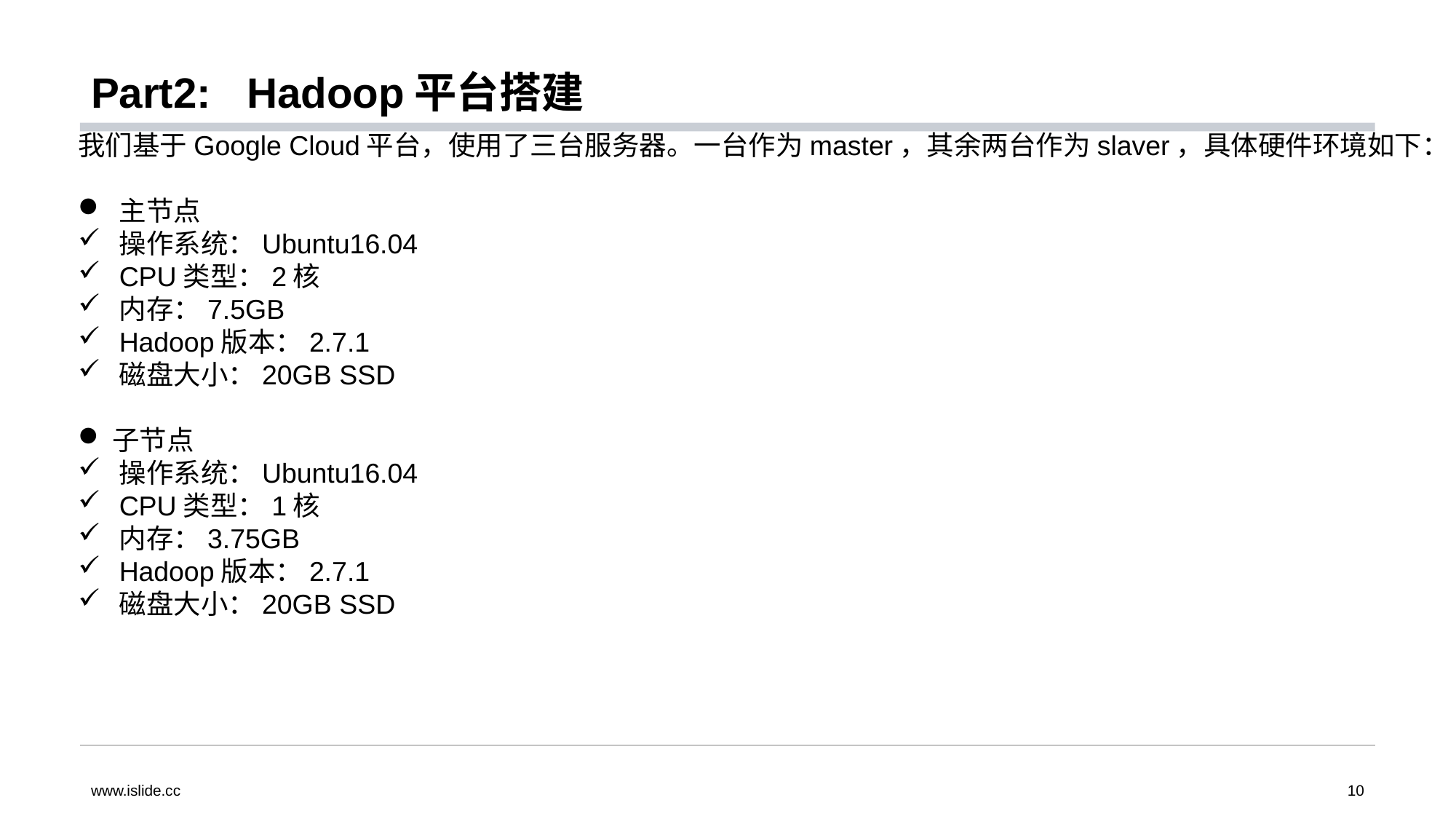

# Part2:   Hadoop平台搭建
我们基于Google Cloud平台，使用了三台服务器。一台作为master，其余两台作为slaver，具体硬件环境如下：

主节点
操作系统：Ubuntu16.04
CPU类型：2核
内存：7.5GB
Hadoop版本：2.7.1
磁盘大小：20GB SSD

子节点
操作系统：Ubuntu16.04
CPU类型：1核
内存：3.75GB
Hadoop版本：2.7.1
磁盘大小：20GB SSD
www.islide.cc
10